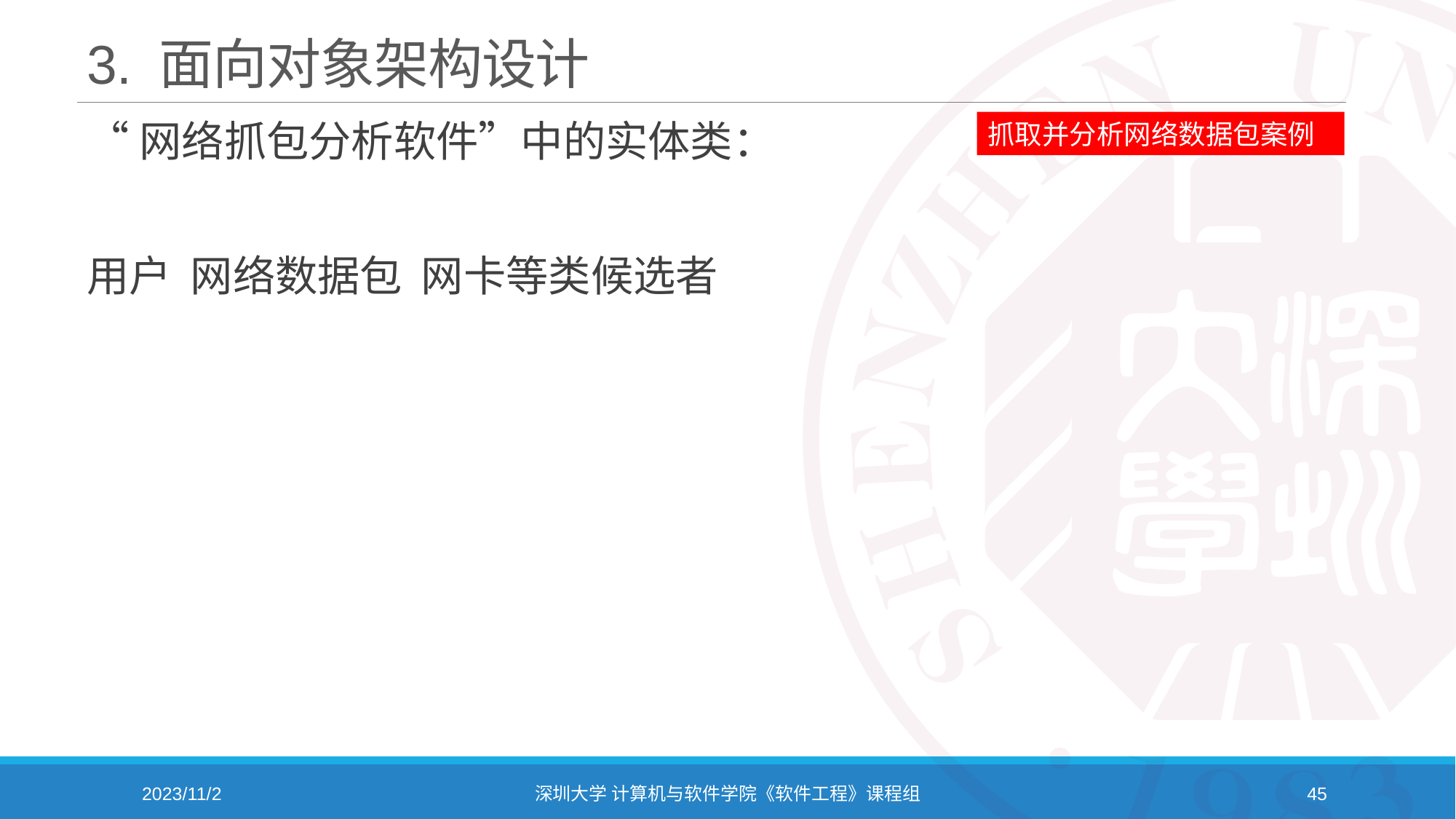

# 3. 面向对象架构设计
抓取并分析网络数据包案例
“网络抓包分析软件”中的实体类：

用户  网络数据包  网卡等类候选者
2023/11/2
深圳大学 计算机与软件学院《软件工程》课程组
45